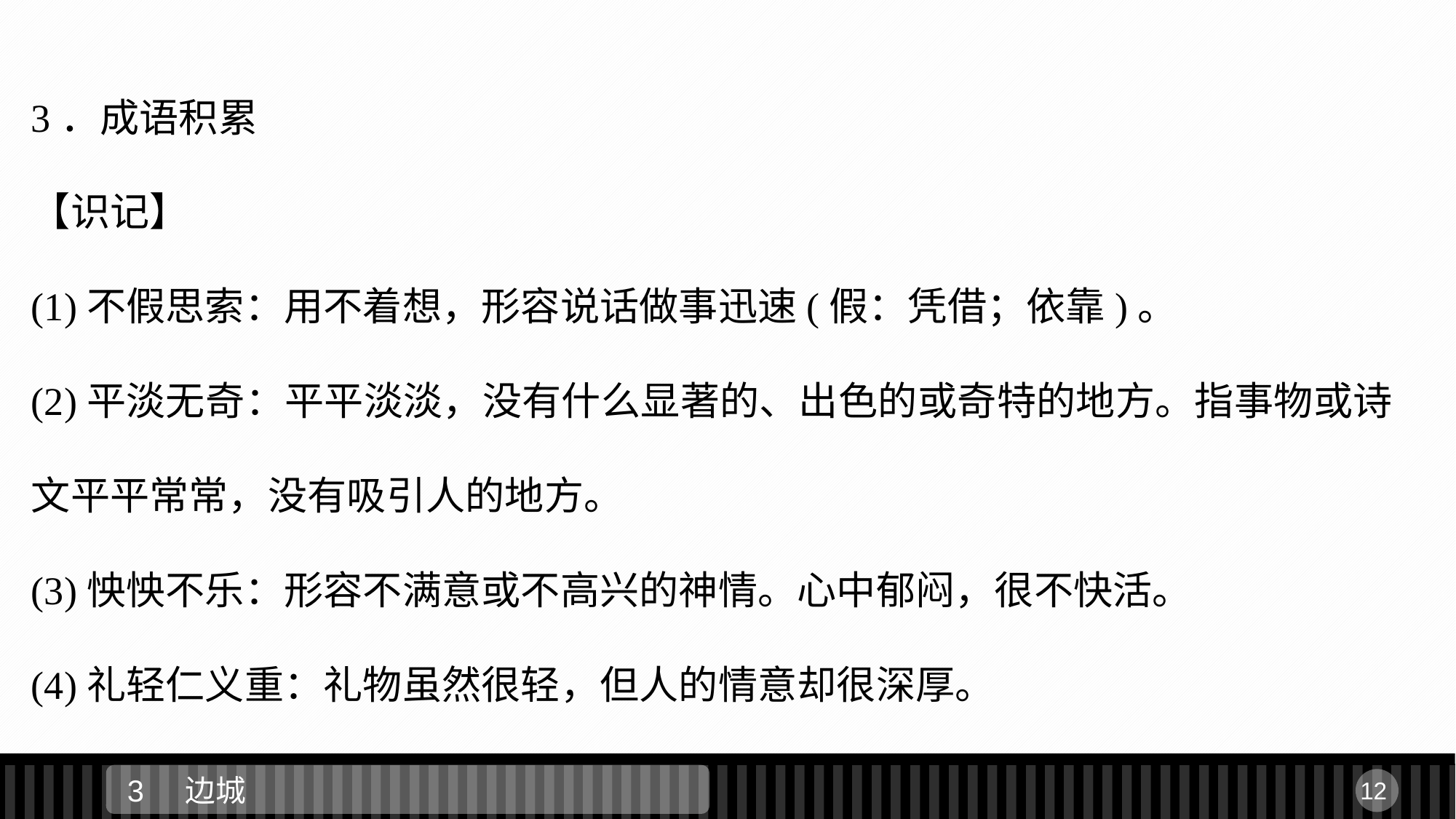

3．成语积累
【识记】
(1)不假思索：用不着想，形容说话做事迅速(假：凭借；依靠)。
(2)平淡无奇：平平淡淡，没有什么显著的、出色的或奇特的地方。指事物或诗文平平常常，没有吸引人的地方。
(3)怏怏不乐：形容不满意或不高兴的神情。心中郁闷，很不快活。
(4)礼轻仁义重：礼物虽然很轻，但人的情意却很深厚。